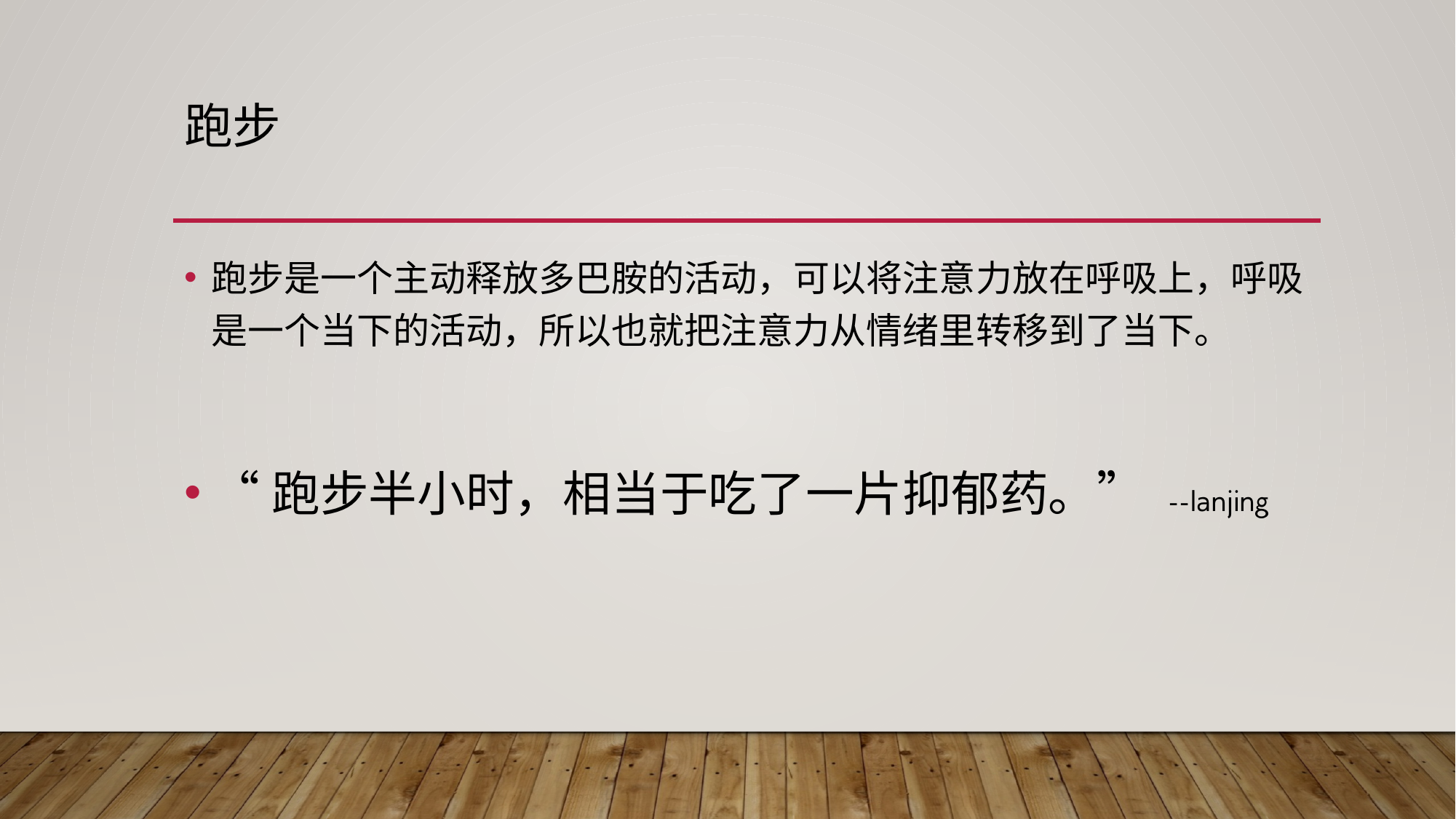

# 跑步
跑步是一个主动释放多巴胺的活动，可以将注意力放在呼吸上，呼吸是一个当下的活动，所以也就把注意力从情绪里转移到了当下。

“跑步半小时，相当于吃了一片抑郁药。” --lanjing